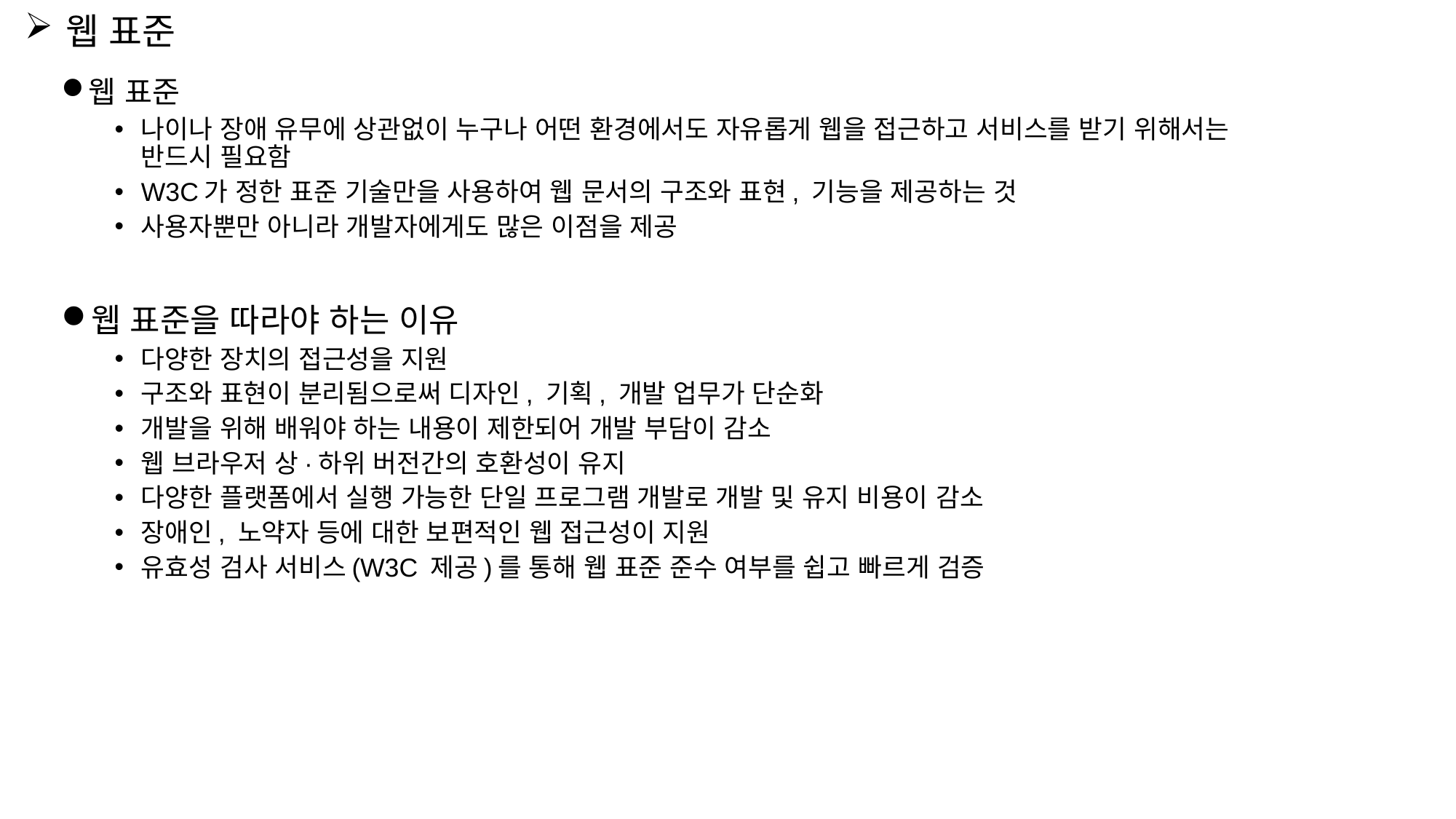

# 웹 표준
웹 표준
나이나 장애 유무에 상관없이 누구나 어떤 환경에서도 자유롭게 웹을 접근하고 서비스를 받기 위해서는 반드시 필요함
W3C가 정한 표준 기술만을 사용하여 웹 문서의 구조와 표현, 기능을 제공하는 것
사용자뿐만 아니라 개발자에게도 많은 이점을 제공

웹 표준을 따라야 하는 이유
다양한 장치의 접근성을 지원
구조와 표현이 분리됨으로써 디자인, 기획, 개발 업무가 단순화
개발을 위해 배워야 하는 내용이 제한되어 개발 부담이 감소
웹 브라우저 상·하위 버전간의 호환성이 유지
다양한 플랫폼에서 실행 가능한 단일 프로그램 개발로 개발 및 유지 비용이 감소
장애인, 노약자 등에 대한 보편적인 웹 접근성이 지원
유효성 검사 서비스(W3C 제공)를 통해 웹 표준 준수 여부를 쉽고 빠르게 검증